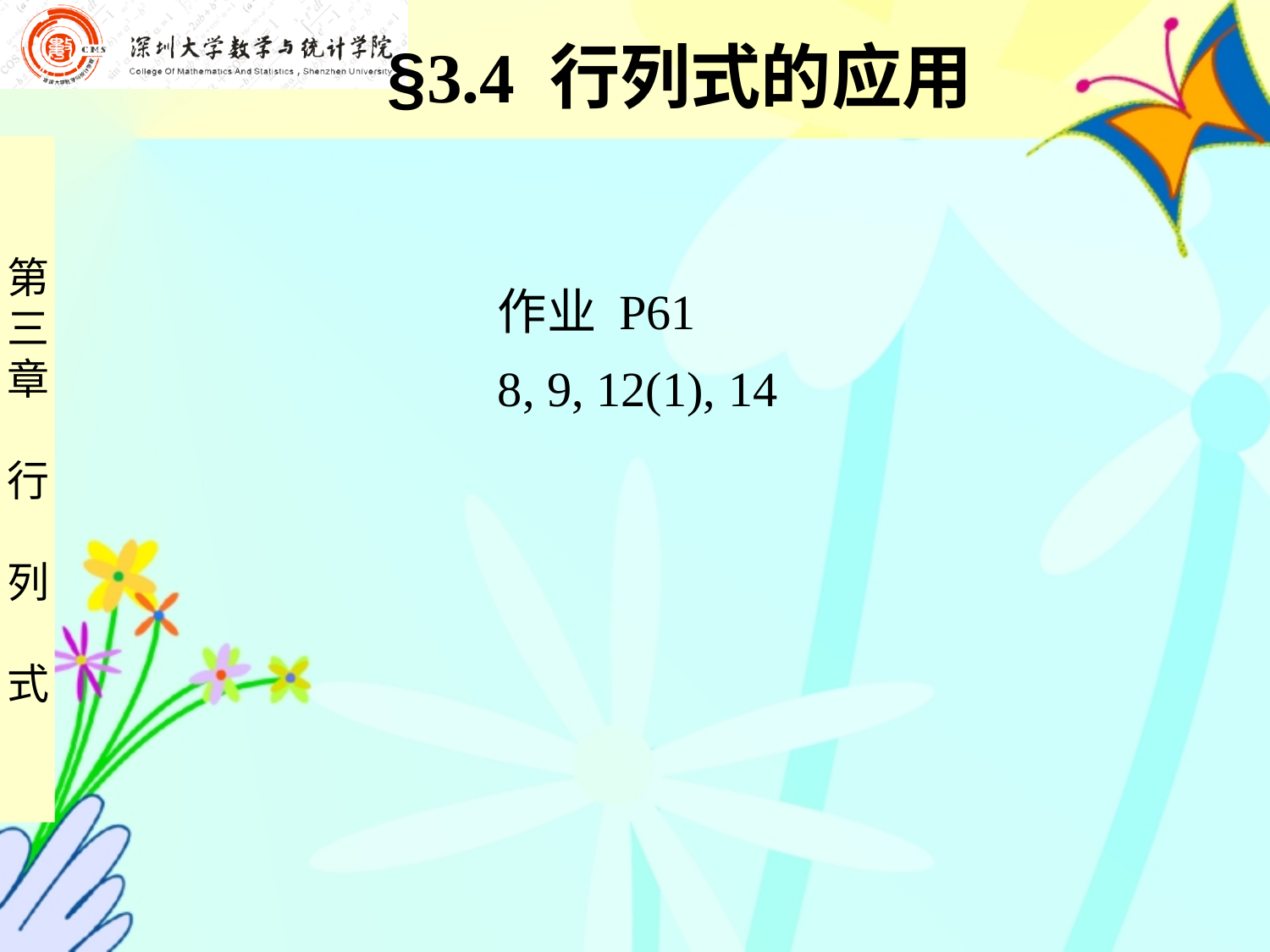

§3.4 行列式的应用
作业 P61
8, 9, 12(1), 14